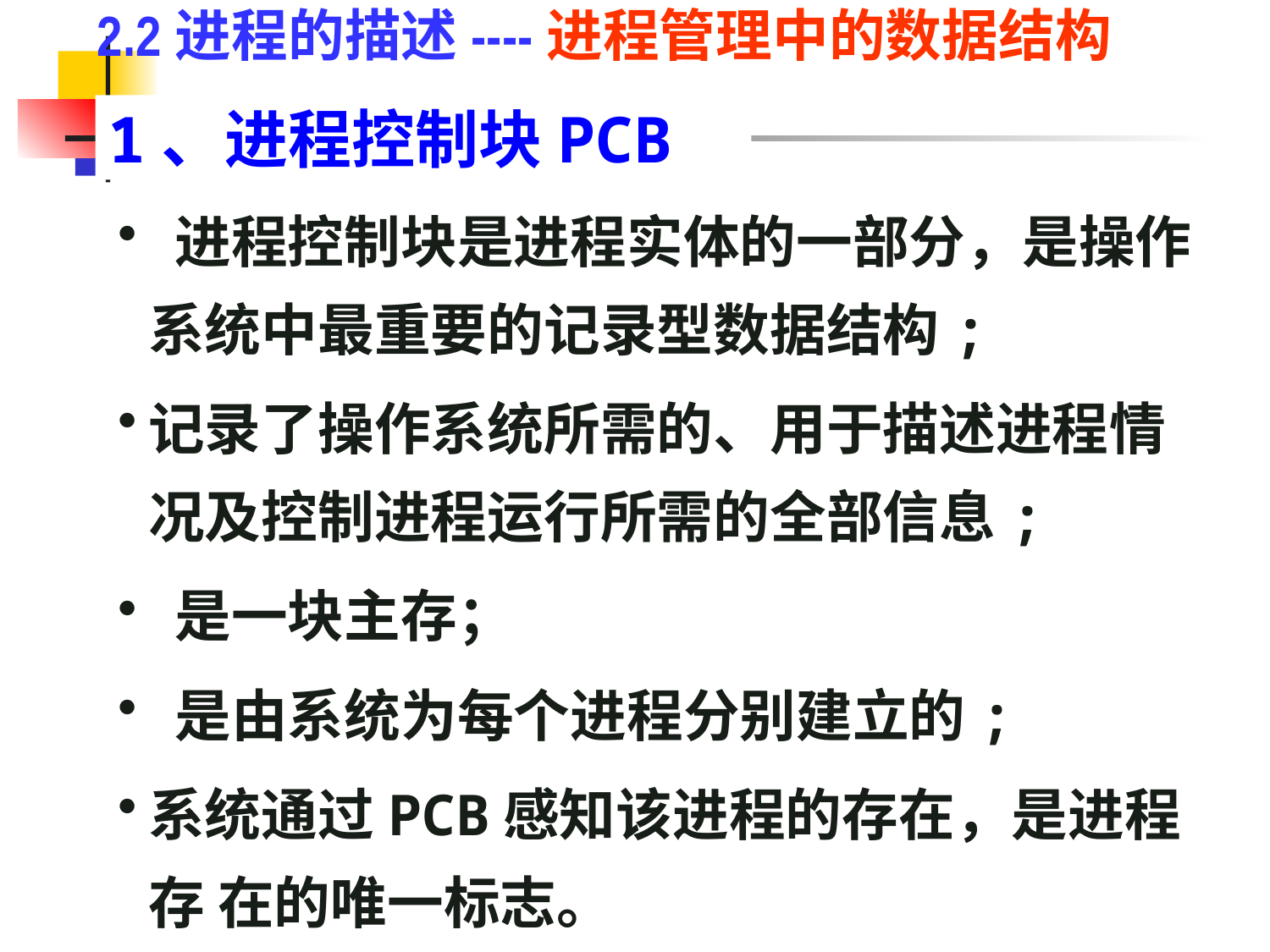

2.2进程的描述----进程管理中的数据结构
1、进程控制块PCB
 进程控制块是进程实体的一部分，是操作系统中最重要的记录型数据结构;
记录了操作系统所需的、用于描述进程情况及控制进程运行所需的全部信息;
 是一块主存；
 是由系统为每个进程分别建立的;
系统通过PCB感知该进程的存在，是进程存 在的唯一标志。